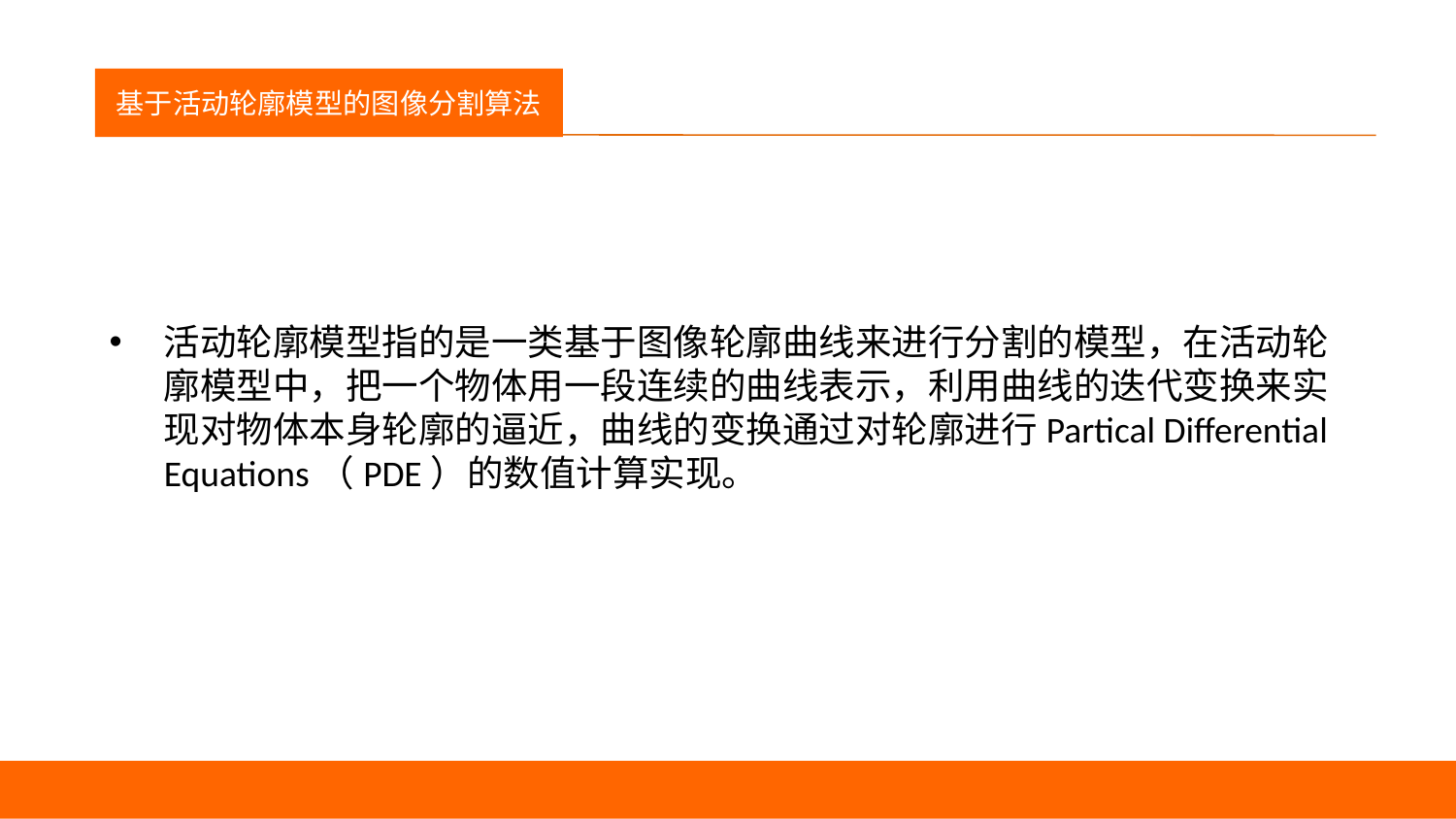

议程
基于活动轮廓模型的图像分割算法

活动轮廓模型指的是一类基于图像轮廓曲线来进行分割的模型，在活动轮廓模型中，把一个物体用一段连续的曲线表示，利用曲线的迭代变换来实现对物体本身轮廓的逼近，曲线的变换通过对轮廓进行Partical Differential Equations（PDE）的数值计算实现。